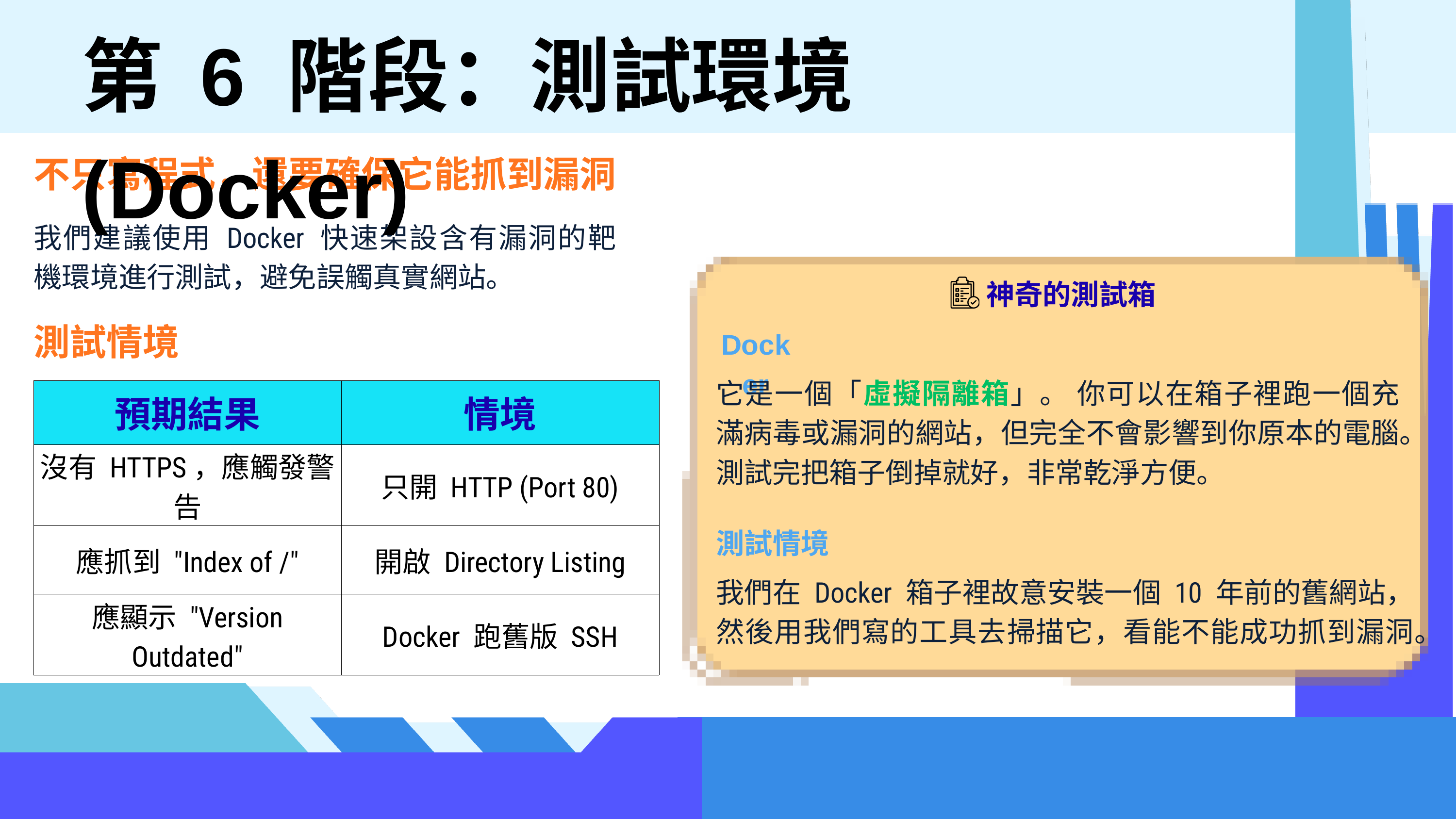

第 6 階段：測試環境 (Docker)
不只寫程式，還要確保它能抓到漏洞
我們建議使用 Docker 快速架設含有漏洞的靶機環境進行測試，避免誤觸真實網站。

神奇的測試箱

測試情境
Docker

它是一個「虛擬隔離箱」。 你可以在箱子裡跑一個充滿病毒或漏洞的網站，但完全不會影響到你原本的電腦。測試完把箱子倒掉就好，非常乾淨方便。
| 預期結果 | 情境 |
| --- | --- |
| 沒有 HTTPS，應觸發警告 | 只開 HTTP (Port 80) |
| 應抓到 "Index of /" | 開啟 Directory Listing |
| 應顯示 "Version Outdated" | Docker 跑舊版 SSH |
測試情境
我們在 Docker 箱子裡故意安裝一個 10 年前的舊網站，然後用我們寫的工具去掃描它，看能不能成功抓到漏洞。